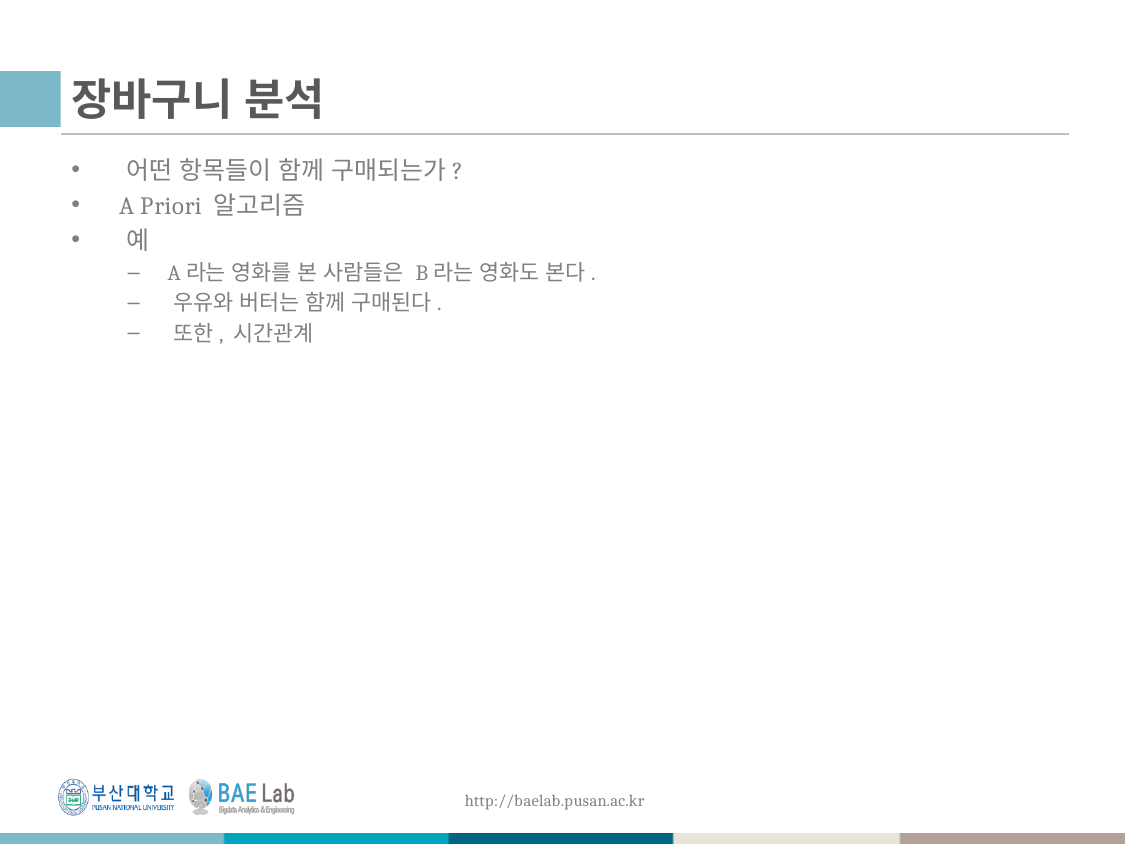

# 장바구니 분석
 어떤 항목들이 함께 구매되는가?
 A Priori 알고리즘
 예
 A라는 영화를 본 사람들은 B라는 영화도 본다.
 우유와 버터는 함께 구매된다.
 또한, 시간관계